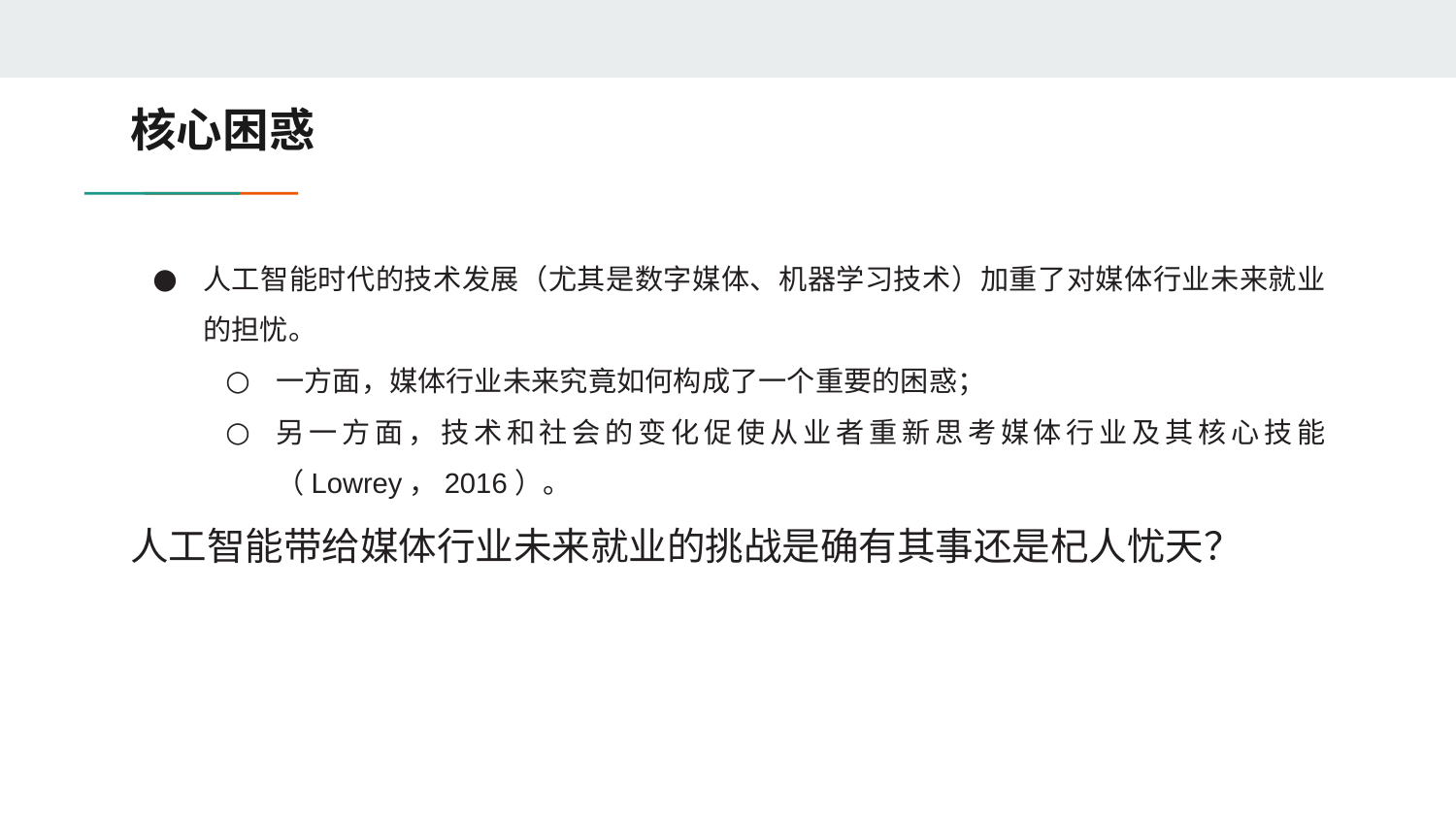

# 核心困惑
人工智能时代的技术发展（尤其是数字媒体、机器学习技术）加重了对媒体行业未来就业的担忧。
一方面，媒体行业未来究竟如何构成了一个重要的困惑；
另一方面，技术和社会的变化促使从业者重新思考媒体行业及其核心技能（Lowrey，2016）。
人工智能带给媒体行业未来就业的挑战是确有其事还是杞人忧天？